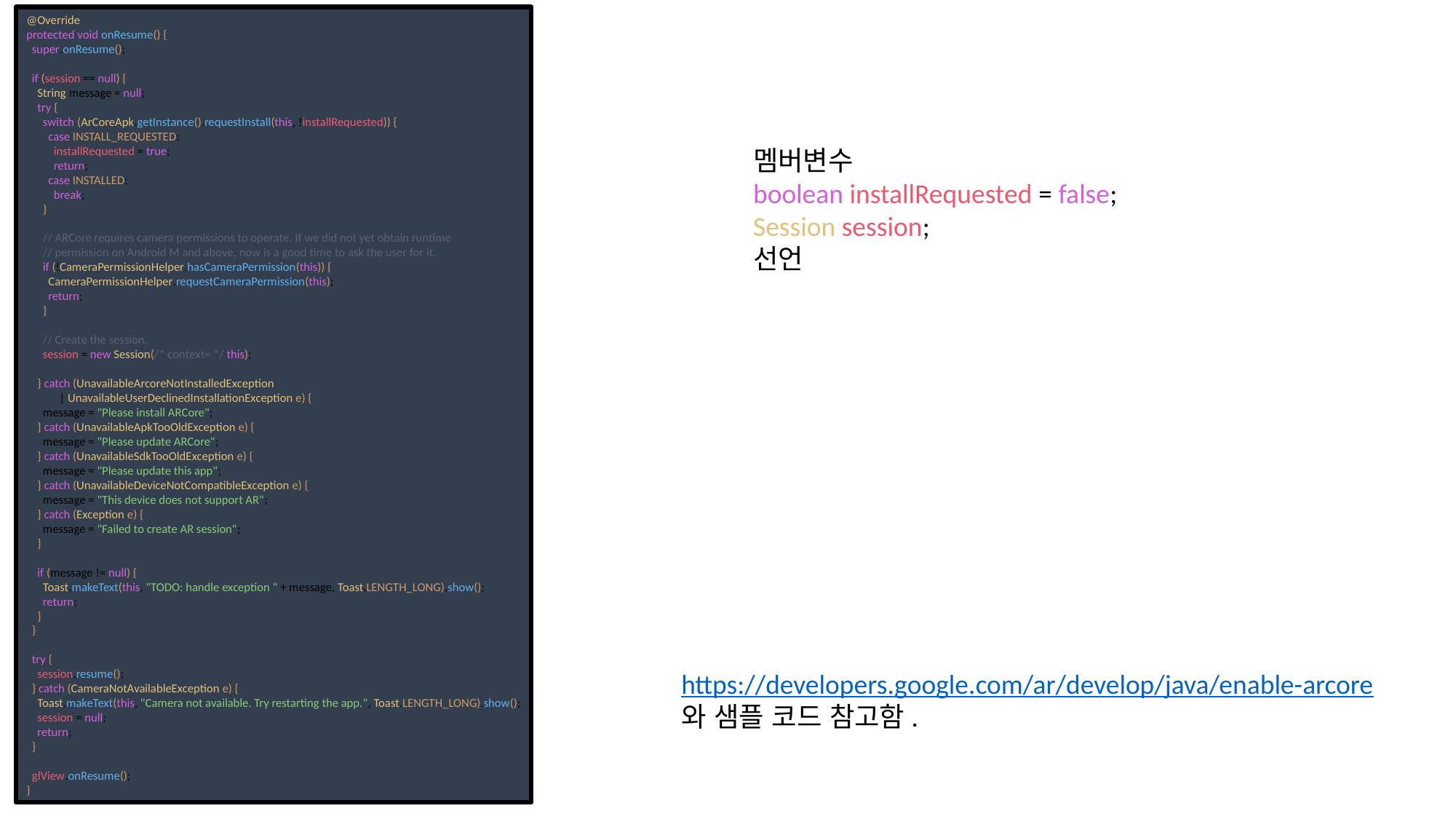

@Override
protected void onResume() {
  super.onResume();
  if (session == null) {
    String message = null;
    try {
      switch (ArCoreApk.getInstance().requestInstall(this, !installRequested)) {
        case INSTALL_REQUESTED:
          installRequested = true;
          return;
        case INSTALLED:
          break;
      }
      // ARCore requires camera permissions to operate. If we did not yet obtain runtime
      // permission on Android M and above, now is a good time to ask the user for it.
      if (!CameraPermissionHelper.hasCameraPermission(this)) {
        CameraPermissionHelper.requestCameraPermission(this);
        return;
      }
      // Create the session.
      session = new Session(/* context= */ this);
    } catch (UnavailableArcoreNotInstalledException
            | UnavailableUserDeclinedInstallationException e) {
      message = "Please install ARCore";
    } catch (UnavailableApkTooOldException e) {
      message = "Please update ARCore";
    } catch (UnavailableSdkTooOldException e) {
      message = "Please update this app";
    } catch (UnavailableDeviceNotCompatibleException e) {
      message = "This device does not support AR";
    } catch (Exception e) {
      message = "Failed to create AR session";
    }
    if (message != null) {
      Toast.makeText(this, "TODO: handle exception " + message, Toast.LENGTH_LONG).show();
      return;
    }
  }
  try {
    session.resume();
  } catch (CameraNotAvailableException e) {
    Toast.makeText(this, "Camera not available. Try restarting the app.", Toast.LENGTH_LONG).show();
    session = null;
    return;
  }
  glView.onResume();
}
멤버변수
boolean installRequested = false;
Session session;
선언
https://developers.google.com/ar/develop/java/enable-arcore
와 샘플 코드 참고함.